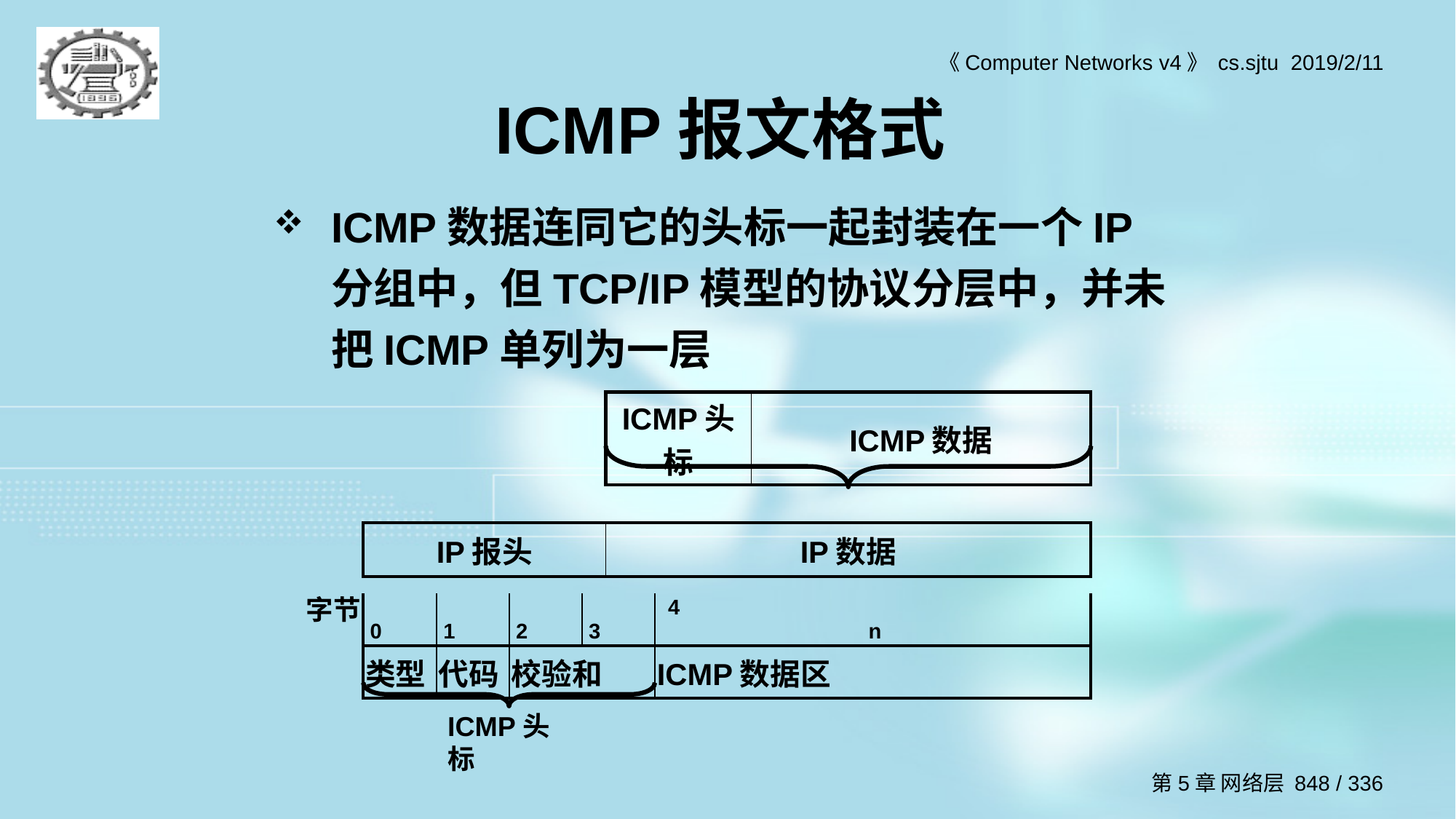

# ICMP报文格式
ICMP数据连同它的头标一起封装在一个IP分组中，但TCP/IP模型的协议分层中，并未把ICMP单列为一层

|  | ICMP头标 | ICMP数据 |
| --- | --- | --- |
|  |  |  |
| IP报头 | IP数据 |  |

字节
| 0 | 1 | 2 | 3 | 4 n |
| --- | --- | --- | --- | --- |
| 类型 | 代码 | 校验和 |  | ICMP数据区 |
ICMP头标